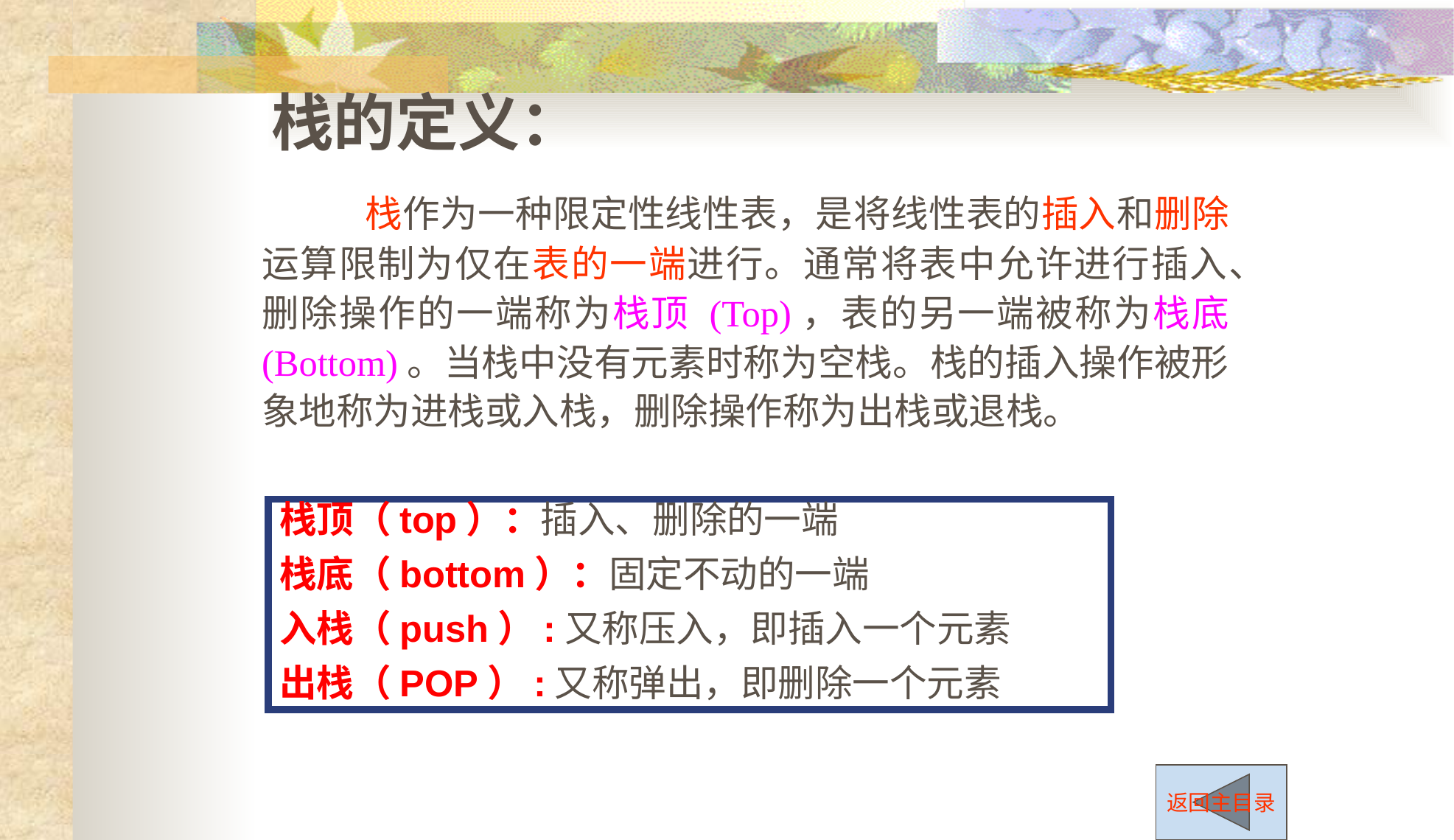

栈的定义：
         栈作为一种限定性线性表，是将线性表的插入和删除运算限制为仅在表的一端进行。通常将表中允许进行插入、删除操作的一端称为栈顶 (Top)，表的另一端被称为栈底 (Bottom)。当栈中没有元素时称为空栈。栈的插入操作被形象地称为进栈或入栈，删除操作称为出栈或退栈。
栈顶（top）：插入、删除的一端
栈底（bottom）：固定不动的一端
入栈（push）:又称压入，即插入一个元素
出栈（POP）:又称弹出，即删除一个元素
返回主目录